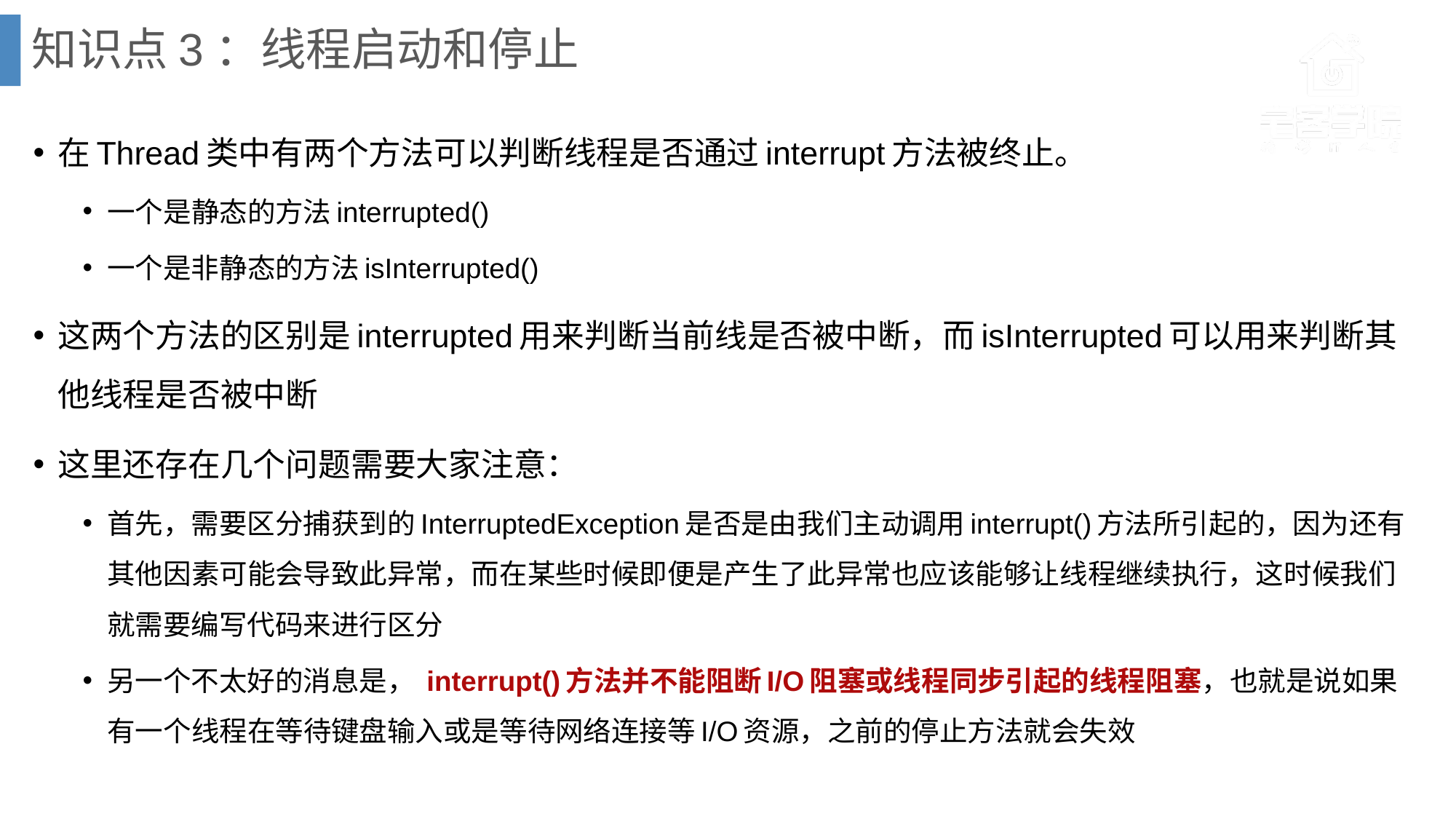

# 知识点3：线程启动和停止
在Thread类中有两个方法可以判断线程是否通过interrupt方法被终止。
一个是静态的方法interrupted()
一个是非静态的方法isInterrupted()
这两个方法的区别是interrupted用来判断当前线是否被中断，而isInterrupted可以用来判断其他线程是否被中断
这里还存在几个问题需要大家注意：
首先，需要区分捕获到的InterruptedException是否是由我们主动调用interrupt()方法所引起的，因为还有其他因素可能会导致此异常，而在某些时候即便是产生了此异常也应该能够让线程继续执行，这时候我们就需要编写代码来进行区分
另一个不太好的消息是， interrupt()方法并不能阻断I/O阻塞或线程同步引起的线程阻塞，也就是说如果有一个线程在等待键盘输入或是等待网络连接等I/O资源，之前的停止方法就会失效